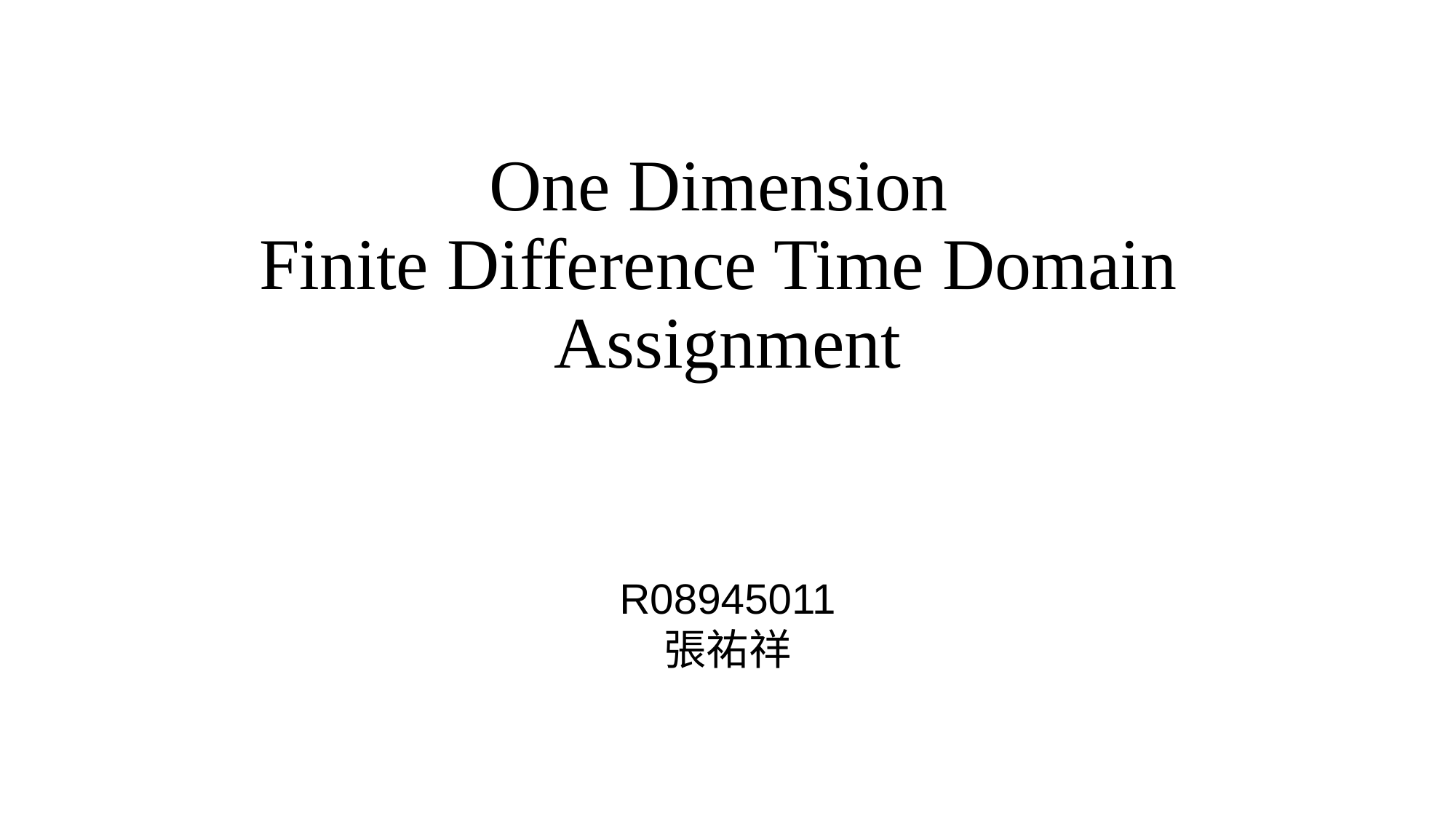

One Dimension
Finite Difference Time Domain
Assignment

R08945011
張祐祥